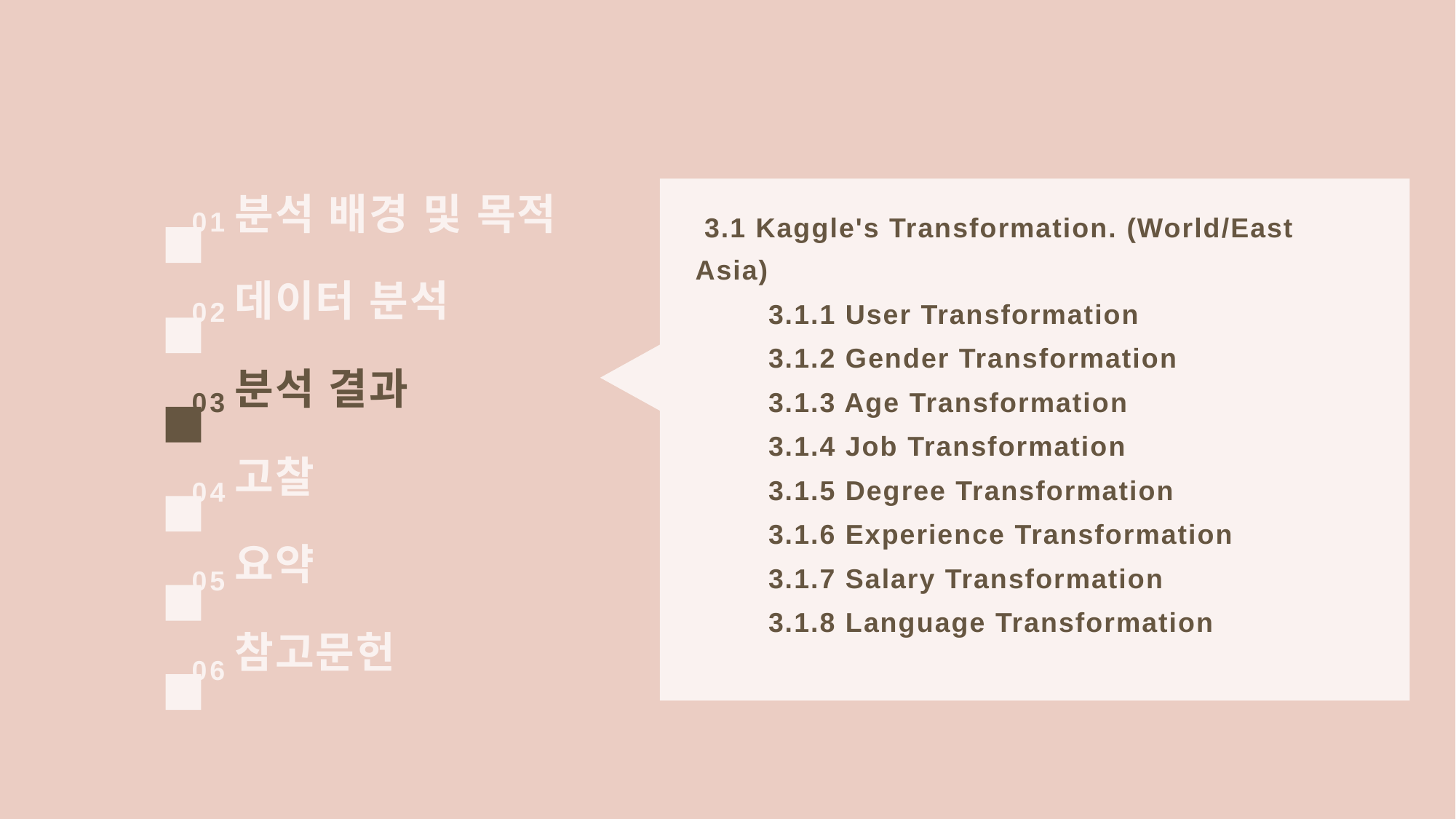

3.1 Kaggle's Transformation. (World/East Asia)
        3.1.1 User Transformation
        3.1.2 Gender Transformation
        3.1.3 Age Transformation
        3.1.4 Job Transformation
        3.1.5 Degree Transformation
        3.1.6 Experience Transformation
        3.1.7 Salary Transformation
        3.1.8 Language Transformation

분석 배경 및 목적
01

데이터 분석
02

분석 결과
03

고찰
04

요약
05

참고문헌
06